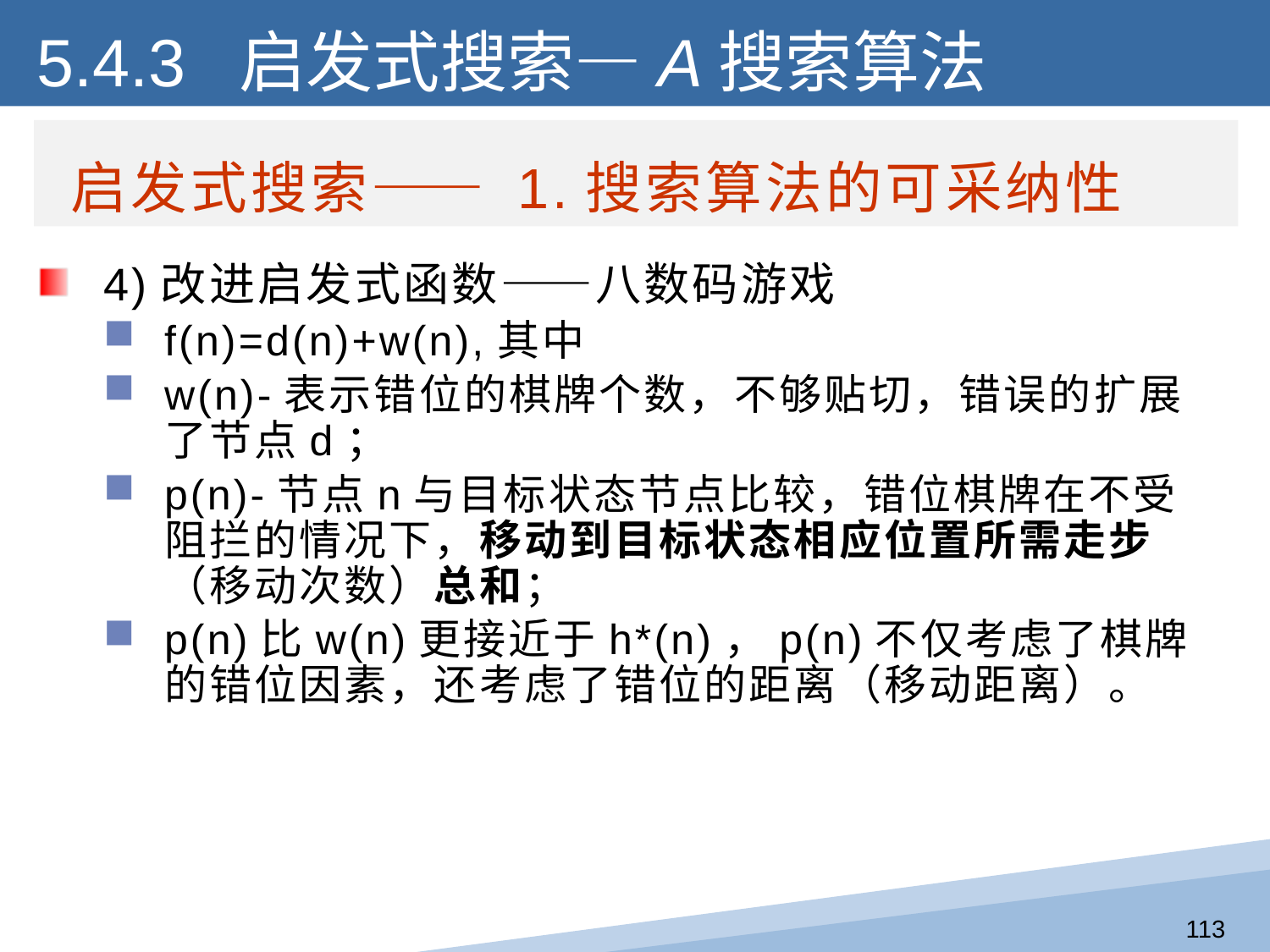

5.4.3  启发式搜索—A搜索算法
启发式搜索—— 1.搜索算法的可采纳性
4)改进启发式函数——八数码游戏
f(n)=d(n)+w(n),其中
w(n)-表示错位的棋牌个数，不够贴切，错误的扩展了节点d；
p(n)-节点n与目标状态节点比较，错位棋牌在不受阻拦的情况下，移动到目标状态相应位置所需走步（移动次数）总和；
p(n)比w(n)更接近于h*(n)，p(n)不仅考虑了棋牌的错位因素，还考虑了错位的距离（移动距离）。

113